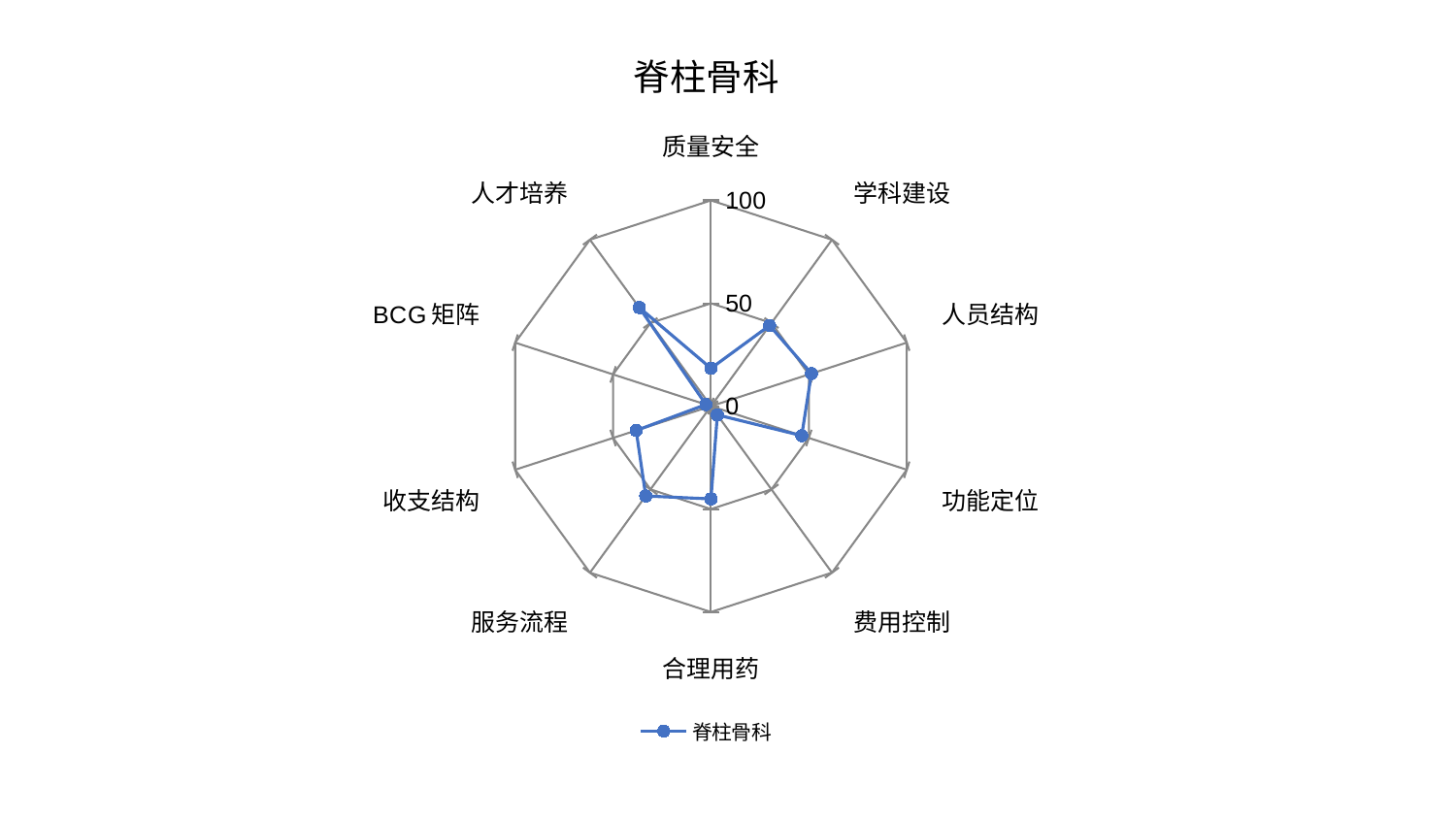

### Chart: 脊柱骨科

| Category | 脊柱骨科 |
|---|---|
| 质量安全 | 18.387046708558426 |
| 学科建设 | 48.4526420569665 |
| 人员结构 | 51.30942590636146 |
| 功能定位 | 46.35384323030102 |
| 费用控制 | 5.261155940619329 |
| 合理用药 | 45.04794078851728 |
| 服务流程 | 53.927679076219036 |
| 收支结构 | 38.20355018248385 |
| BCG矩阵 | 2.596264553379212 |
| 人才培养 | 59.250672176989184 |
155